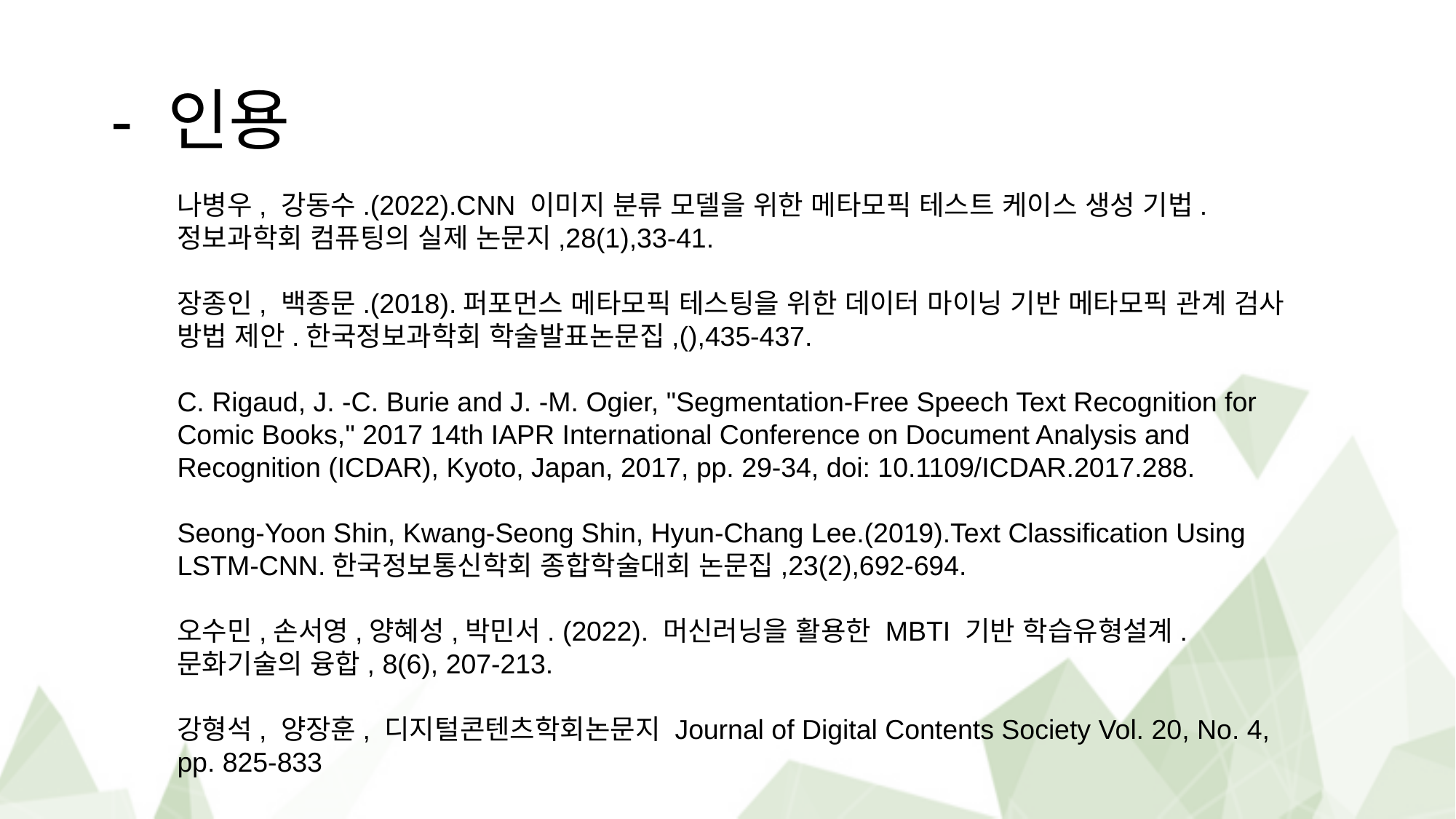

# - 인용
나병우, 강동수.(2022).CNN 이미지 분류 모델을 위한 메타모픽 테스트 케이스 생성 기법.정보과학회 컴퓨팅의 실제 논문지,28(1),33-41.

장종인, 백종문.(2018).퍼포먼스 메타모픽 테스팅을 위한 데이터 마이닝 기반 메타모픽 관계 검사 방법 제안.한국정보과학회 학술발표논문집,(),435-437.

C. Rigaud, J. -C. Burie and J. -M. Ogier, "Segmentation-Free Speech Text Recognition for Comic Books," 2017 14th IAPR International Conference on Document Analysis and Recognition (ICDAR), Kyoto, Japan, 2017, pp. 29-34, doi: 10.1109/ICDAR.2017.288.

Seong-Yoon Shin, Kwang-Seong Shin, Hyun-Chang Lee.(2019).Text Classification Using LSTM-CNN.한국정보통신학회 종합학술대회 논문집,23(2),692-694.

오수민,손서영,양혜성,박민서. (2022). 머신러닝을 활용한 MBTI 기반 학습유형설계. 문화기술의 융합, 8(6), 207-213.

강형석, 양장훈, 디지털콘텐츠학회논문지 Journal of Digital Contents Society Vol. 20, No. 4, pp. 825-833